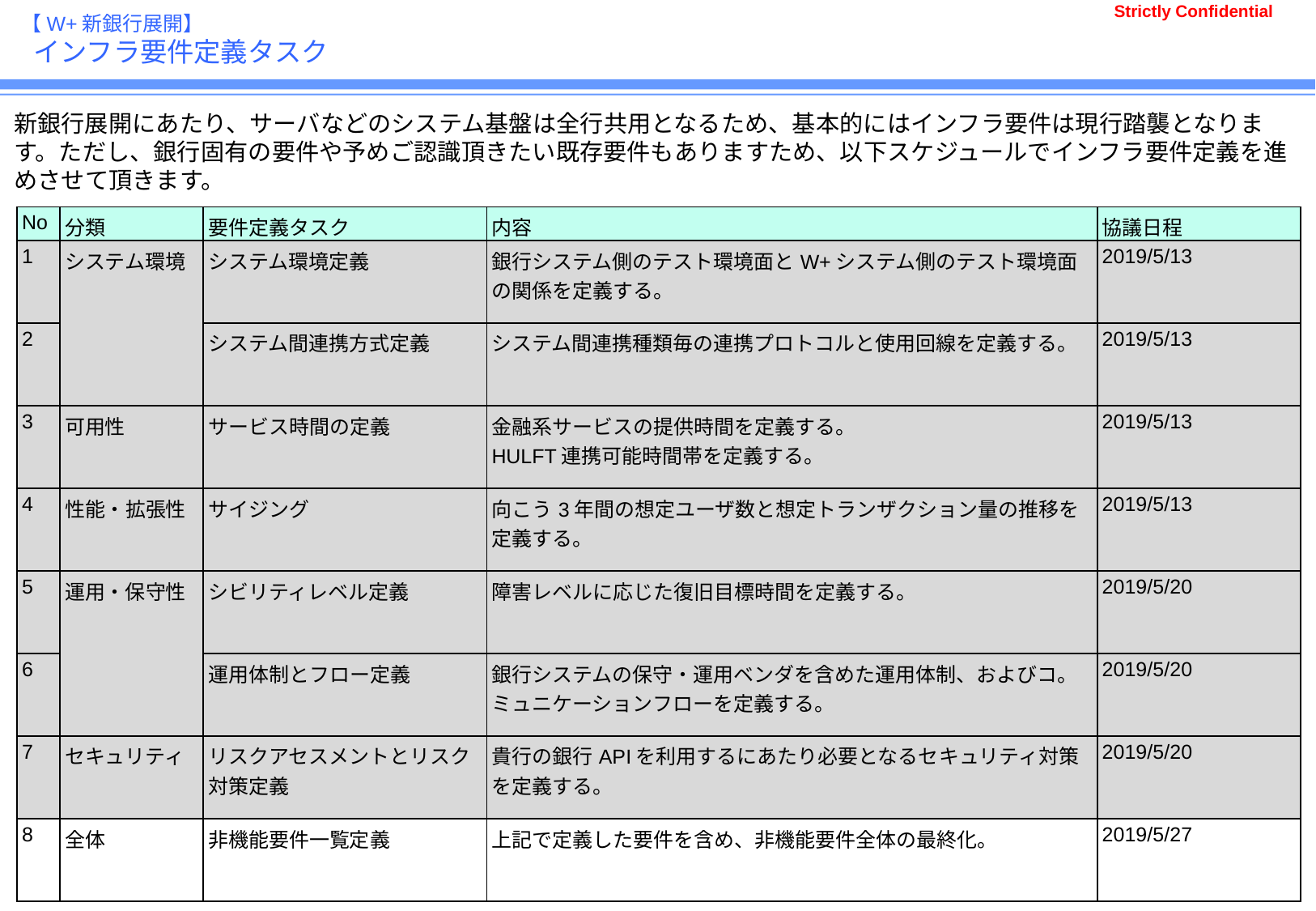

# 【W+新銀行展開】 インフラ要件定義タスク
新銀行展開にあたり、サーバなどのシステム基盤は全行共用となるため、基本的にはインフラ要件は現行踏襲となります。ただし、銀行固有の要件や予めご認識頂きたい既存要件もありますため、以下スケジュールでインフラ要件定義を進めさせて頂きます。
| No | 分類 | 要件定義タスク | 内容 | 協議日程 |
| --- | --- | --- | --- | --- |
| 1 | システム環境 | システム環境定義 | 銀行システム側のテスト環境面とW+システム側のテスト環境面の関係を定義する。 | 2019/5/13 |
| 2 |  | システム間連携方式定義 | システム間連携種類毎の連携プロトコルと使用回線を定義する。 | 2019/5/13 |
| 3 | 可用性 | サービス時間の定義 | 金融系サービスの提供時間を定義する。 HULFT連携可能時間帯を定義する。 | 2019/5/13 |
| 4 | 性能・拡張性 | サイジング | 向こう3年間の想定ユーザ数と想定トランザクション量の推移を定義する。 | 2019/5/13 |
| 5 | 運用・保守性 | シビリティレベル定義 | 障害レベルに応じた復旧目標時間を定義する。 | 2019/5/20 |
| 6 |  | 運用体制とフロー定義 | 銀行システムの保守・運用ベンダを含めた運用体制、およびコ。ミュニケーションフローを定義する。 | 2019/5/20 |
| 7 | セキュリティ | リスクアセスメントとリスク対策定義 | 貴行の銀行APIを利用するにあたり必要となるセキュリティ対策を定義する。 | 2019/5/20 |
| 8 | 全体 | 非機能要件一覧定義 | 上記で定義した要件を含め、非機能要件全体の最終化。 | 2019/5/27 |